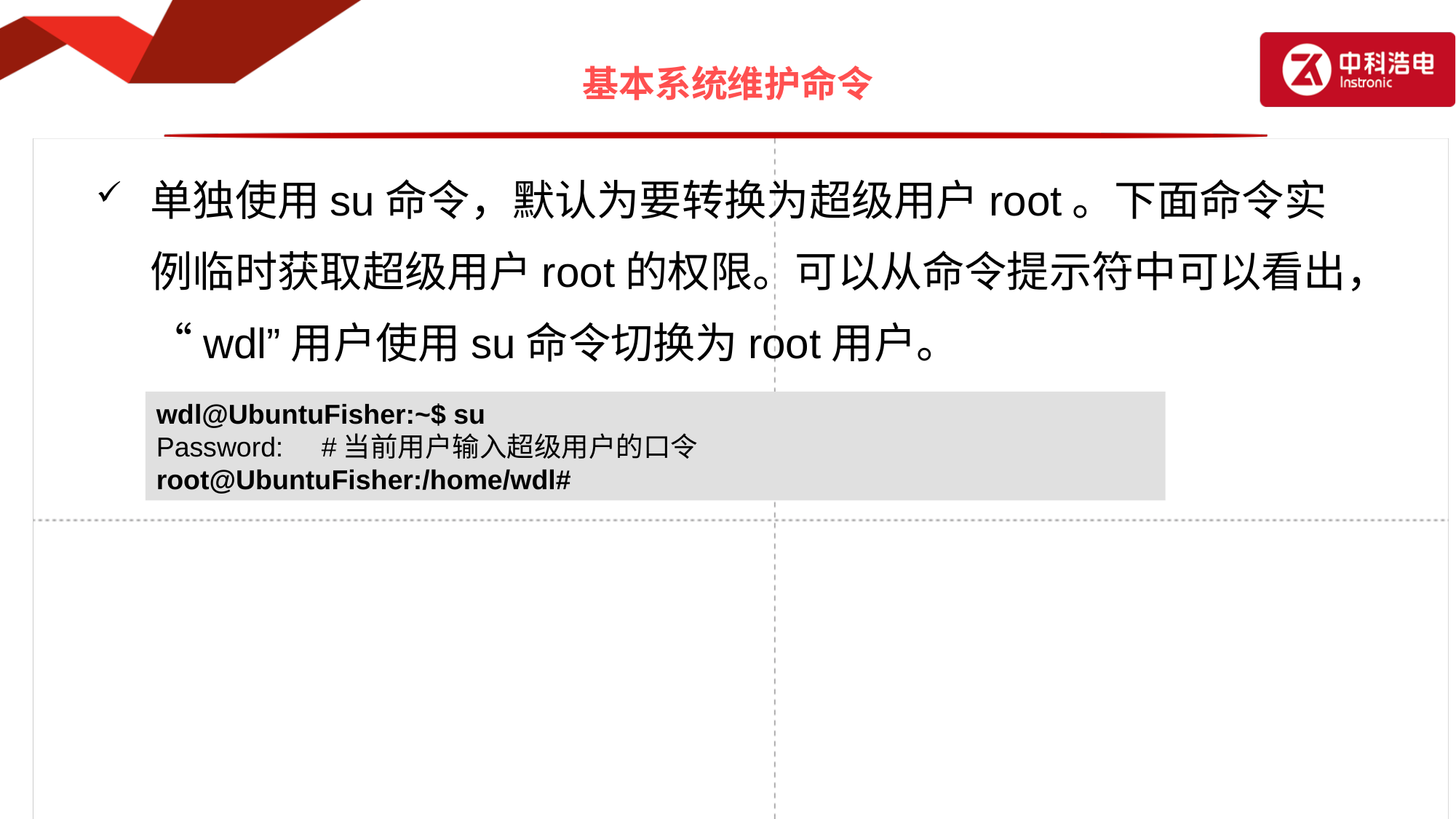

# 基本系统维护命令
单独使用su命令，默认为要转换为超级用户root。下面命令实例临时获取超级用户root的权限。可以从命令提示符中可以看出，“wdl”用户使用su命令切换为root用户。
wdl@UbuntuFisher:~$ su
Password:     #当前用户输入超级用户的口令
root@UbuntuFisher:/home/wdl#